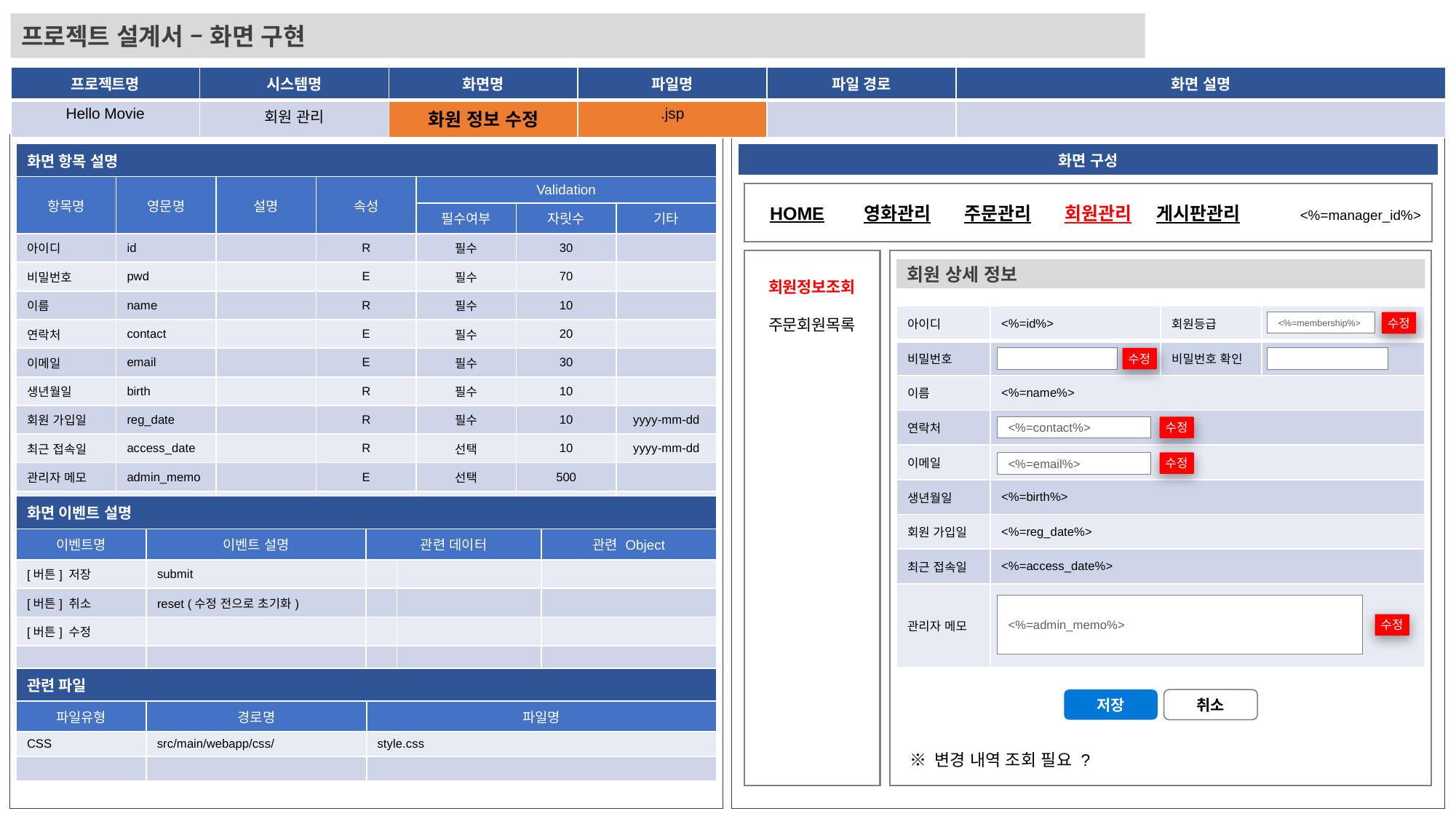

프로젝트 설계서 – 화면 구현
| 프로젝트명 | 시스템명 | 화면명 | 파일명 | 파일 경로 | 화면 설명 |
| --- | --- | --- | --- | --- | --- |
| Hello Movie | 회원 관리 | 화원 정보 수정 | .jsp |  |  |

| 화면 항목 설명 |  |  |  |  |  |  |
| --- | --- | --- | --- | --- | --- | --- |
| 항목명 | 영문명 | 설명 | 속성 | Validation |  |  |
|  |  |  |  | 필수여부 | 자릿수 | 기타 |
| 아이디 | id |  | R | 필수 | 30 |  |
| 비밀번호 | pwd |  | E | 필수 | 70 |  |
| 이름 | name |  | R | 필수 | 10 |  |
| 연락처 | contact |  | E | 필수 | 20 |  |
| 이메일 | email |  | E | 필수 | 30 |  |
| 생년월일 | birth |  | R | 필수 | 10 |  |
| 회원 가입일 | reg\_date |  | R | 필수 | 10 | yyyy-mm-dd |
| 최근 접속일 | access\_date |  | R | 선택 | 10 | yyyy-mm-dd |
| 관리자 메모 | admin\_memo |  | E | 선택 | 500 |  |
|  |  |  |  |  |  |  |
| 화면 구성 |
| --- |

HOME
영화관리
주문관리
회원관리
게시판관리
<%=manager_id%>

회원 상세 정보
회원정보조회

주문회원목록
| 아이디 | <%=id%> | 회원등급 |  |
| --- | --- | --- | --- |
| 비밀번호 |  | 비밀번호 확인 |  |
| 이름 | <%=name%> |  |  |
| 연락처 |  |  |  |
| 이메일 |  |  |  |
| 생년월일 | <%=birth%> |  |  |
| 회원 가입일 | <%=reg\_date%> |  |  |
| 최근 접속일 | <%=access\_date%> |  |  |
| 관리자 메모 |  |  |  |
<%=membership%>
수정

수정
<%=contact%>
수정
수정
<%=email%>
| 화면 이벤트 설명 |  |  |  |  |
| --- | --- | --- | --- | --- |
| 이벤트명 | 이벤트 설명 | 관련 데이터 |  | 관련 Object |
| [버튼] 저장 | submit |  |  |  |
| [버튼] 취소 | reset (수정 전으로 초기화) |  |  |  |
| [버튼] 수정 |  |  |  |  |
|  |  |  |  |  |
<%=admin_memo%>
수정
| 관련 파일 |  |  |
| --- | --- | --- |
| 파일유형 | 경로명 | 파일명 |
| CSS | src/main/webapp/css/ | style.css |
|  |  |  |
저장
취소
※ 변경 내역 조회 필요 ?